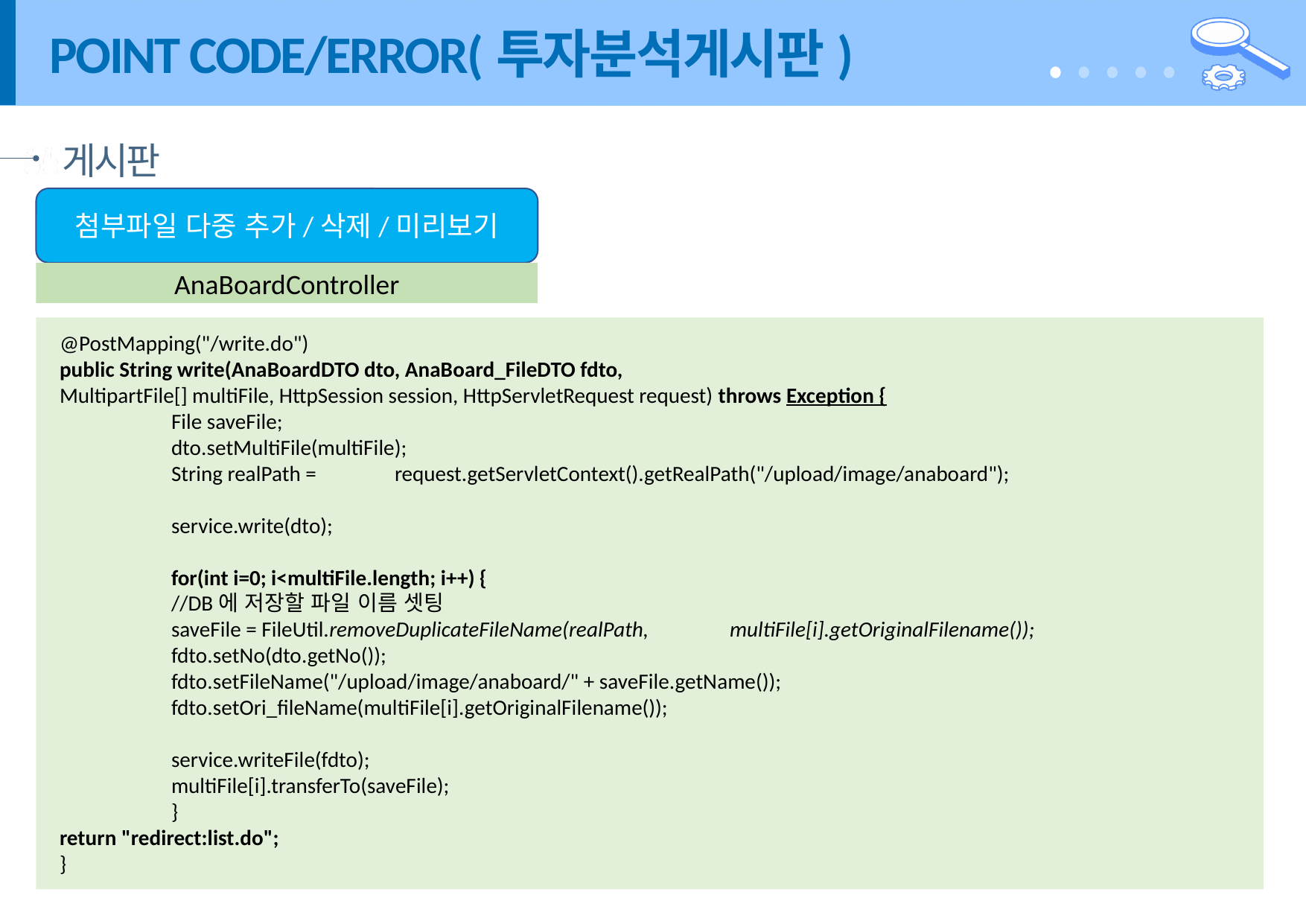

# POINT CODE/ERROR(투자분석게시판)
게시판
첨부파일 다중 추가/삭제/미리보기
AnaBoardController

@PostMapping("/write.do")
public String write(AnaBoardDTO dto, AnaBoard_FileDTO fdto,
MultipartFile[] multiFile, HttpSession session, HttpServletRequest request) throws Exception {
	File saveFile;
	dto.setMultiFile(multiFile);
	String realPath = 	request.getServletContext().getRealPath("/upload/image/anaboard");

	service.write(dto);

	for(int i=0; i<multiFile.length; i++) {
	//DB에 저장할 파일 이름 셋팅
	saveFile = FileUtil.removeDuplicateFileName(realPath, 	multiFile[i].getOriginalFilename());
	fdto.setNo(dto.getNo());
	fdto.setFileName("/upload/image/anaboard/" + saveFile.getName());
	fdto.setOri_fileName(multiFile[i].getOriginalFilename());

	service.writeFile(fdto);
	multiFile[i].transferTo(saveFile);
	}
return "redirect:list.do";
}